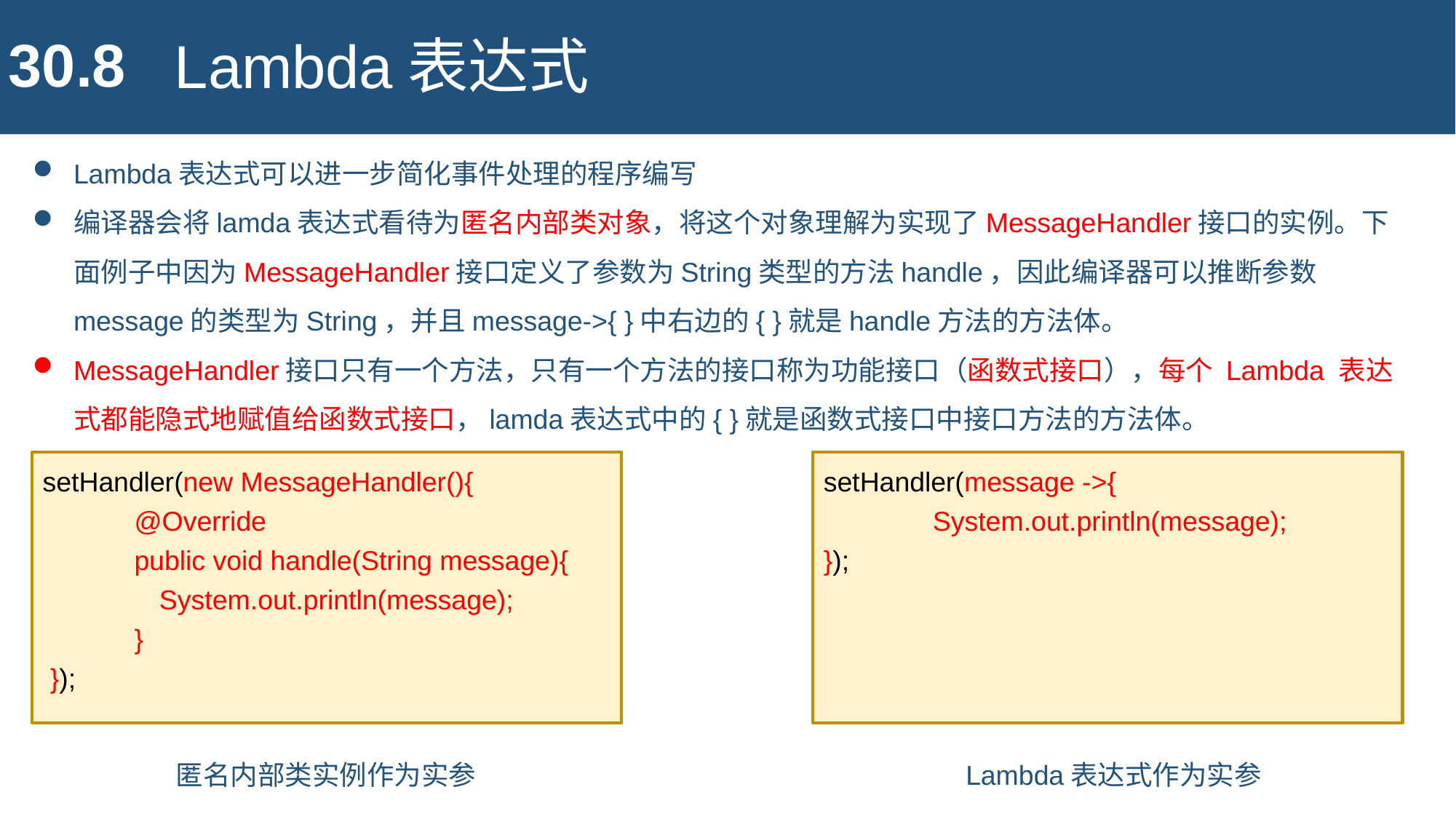

30.8
Lambda表达式
Lambda表达式可以进一步简化事件处理的程序编写
编译器会将lamda表达式看待为匿名内部类对象，将这个对象理解为实现了MessageHandler接口的实例。下面例子中因为MessageHandler接口定义了参数为String类型的方法handle，因此编译器可以推断参数message的类型为String，并且message->{ }中右边的{ }就是handle方法的方法体。
MessageHandler接口只有一个方法，只有一个方法的接口称为功能接口（函数式接口），每个 Lambda 表达式都能隐式地赋值给函数式接口，lamda表达式中的{ }就是函数式接口中接口方法的方法体。
setHandler(new MessageHandler(){
            @Override
            public void handle(String message){
	 System.out.println(message);
            }
 });
setHandler(message ->{
 	System.out.println(message);
});
匿名内部类实例作为实参
Lambda表达式作为实参